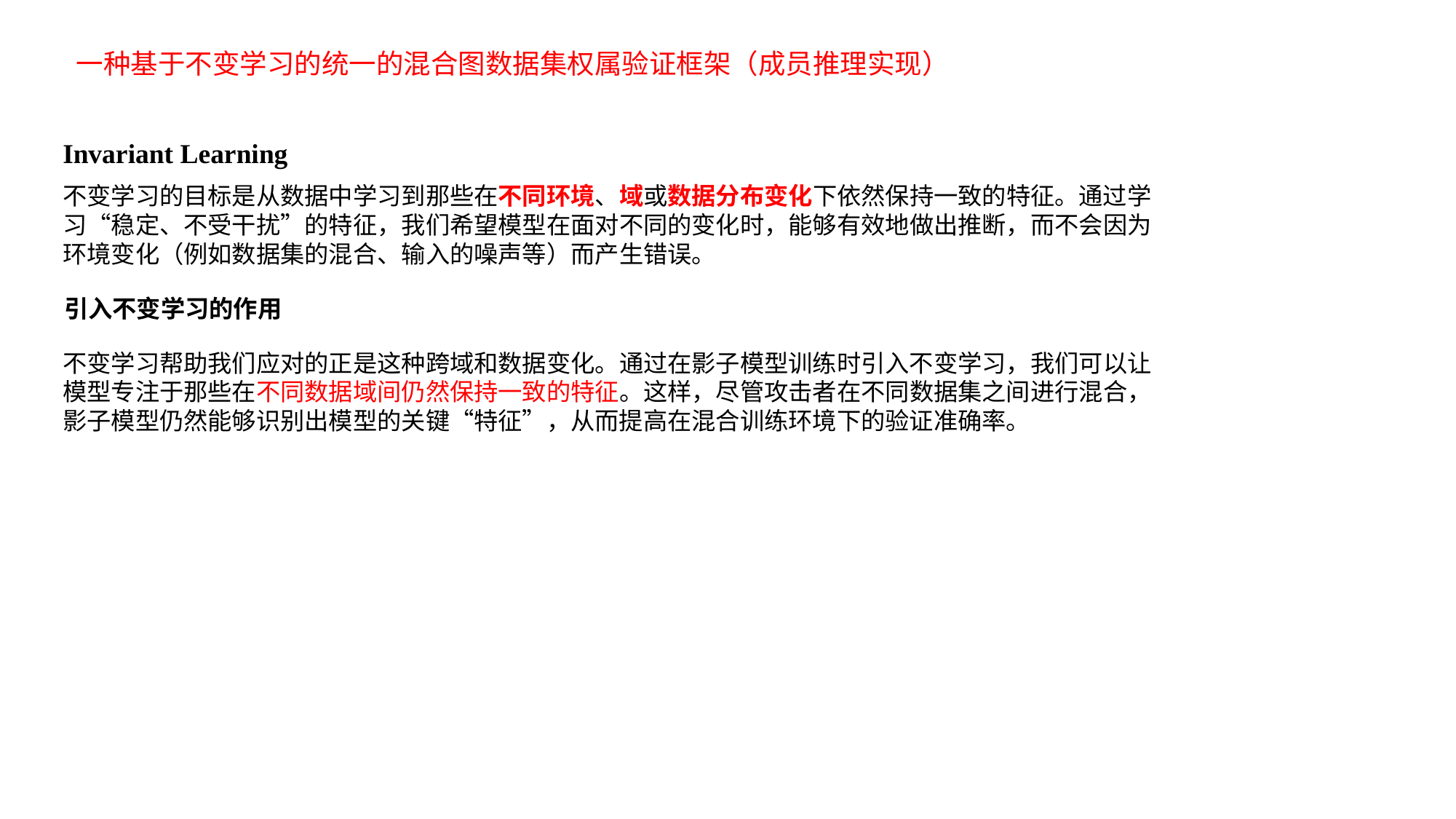

一种基于不变学习的统一的混合图数据集权属验证框架（成员推理实现）
Invariant Learning
不变学习的目标是从数据中学习到那些在不同环境、域或数据分布变化下依然保持一致的特征。通过学习“稳定、不受干扰”的特征，我们希望模型在面对不同的变化时，能够有效地做出推断，而不会因为环境变化（例如数据集的混合、输入的噪声等）而产生错误。
引入不变学习的作用
不变学习帮助我们应对的正是这种跨域和数据变化。通过在影子模型训练时引入不变学习，我们可以让模型专注于那些在不同数据域间仍然保持一致的特征。这样，尽管攻击者在不同数据集之间进行混合，影子模型仍然能够识别出模型的关键“特征”，从而提高在混合训练环境下的验证准确率。